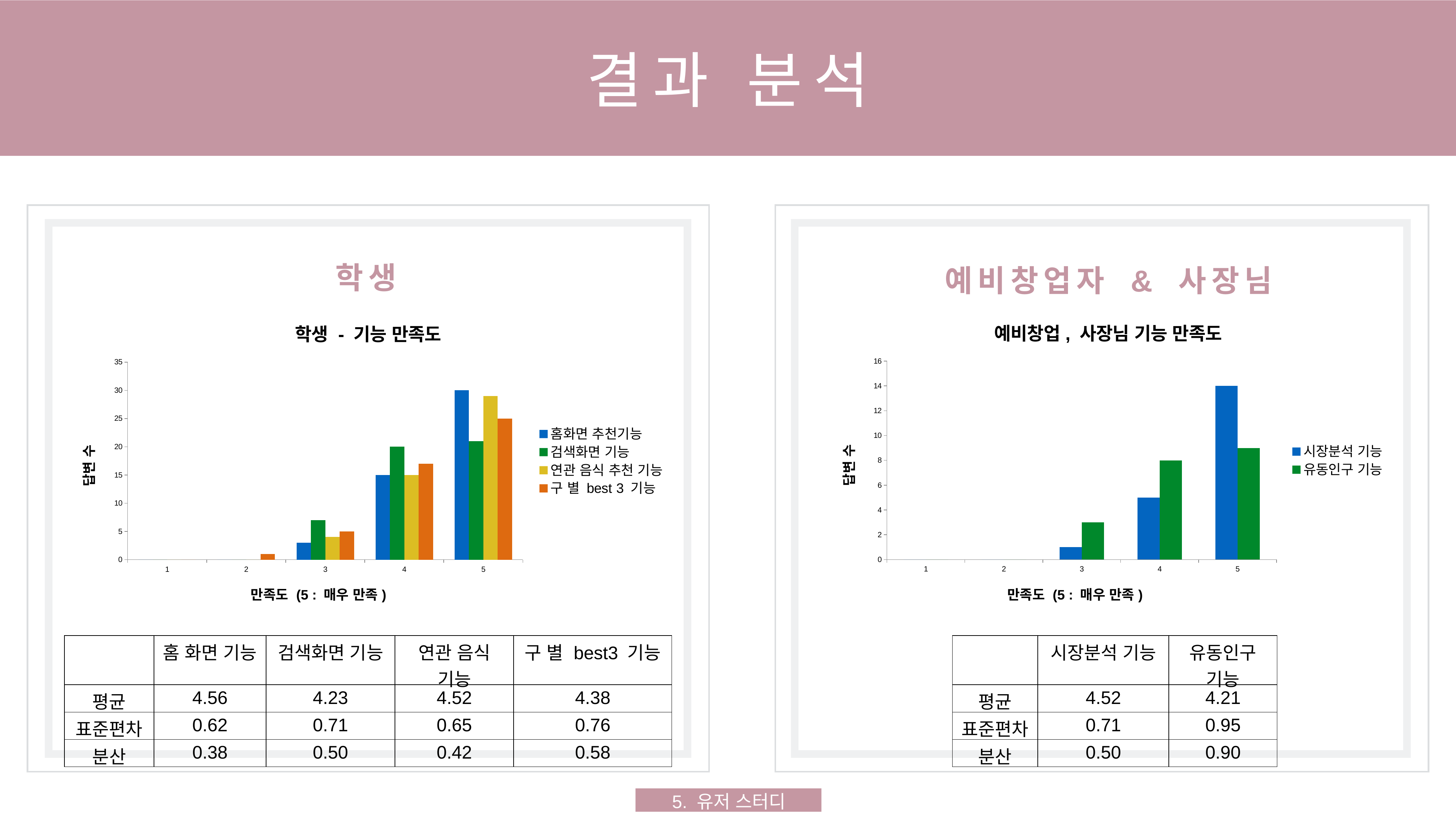

결과 분석

학생
예비창업자 & 사장님

### Chart: 예비창업, 사장님 기능 만족도

| Category |  |  |
|---|---|---|
| 1 | 0.0 | 0.0 |
| 2 | 0.0 | 0.0 |
| 3 | 1.0 | 3.0 |
| 4 | 5.0 | 8.0 |
| 5 | 14.0 | 9.0 |

### Chart: 학생 - 기능 만족도

| Category |  |  |  |  |
|---|---|---|---|---|
| 1 | 0.0 | 0.0 | 0.0 | 0.0 |
| 2 | 0.0 | 0.0 | 0.0 | 1.0 |
| 3 | 3.0 | 7.0 | 4.0 | 5.0 |
| 4 | 15.0 | 20.0 | 15.0 | 17.0 |
| 5 | 30.0 | 21.0 | 29.0 | 25.0 |
|  | 홈 화면 기능 | 검색화면 기능 | 연관 음식 기능 | 구 별 best3 기능 |
| --- | --- | --- | --- | --- |
| 평균 | 4.56 | 4.23 | 4.52 | 4.38 |
| 표준편차 | 0.62 | 0.71 | 0.65 | 0.76 |
| 분산 | 0.38 | 0.50 | 0.42 | 0.58 |
|  | 시장분석 기능 | 유동인구 기능 |
| --- | --- | --- |
| 평균 | 4.52 | 4.21 |
| 표준편차 | 0.71 | 0.95 |
| 분산 | 0.50 | 0.90 |
5. 유저 스터디